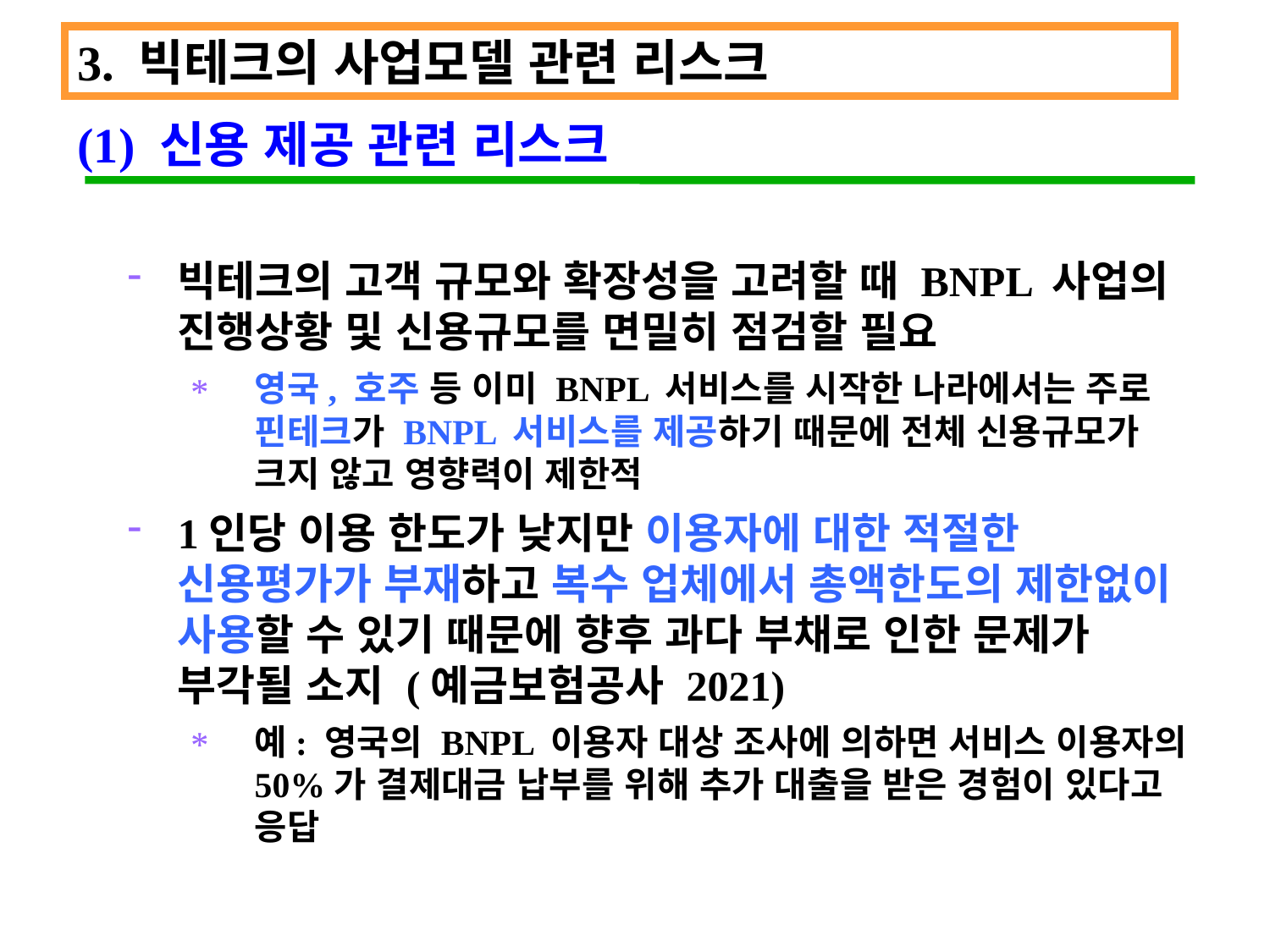

3. 빅테크의 사업모델 관련 리스크
(1) 신용 제공 관련 리스크

빅테크의 고객 규모와 확장성을 고려할 때 BNPL 사업의 진행상황 및 신용규모를 면밀히 점검할 필요
영국, 호주 등 이미 BNPL 서비스를 시작한 나라에서는 주로 핀테크가 BNPL 서비스를 제공하기 때문에 전체 신용규모가 크지 않고 영향력이 제한적
1인당 이용 한도가 낮지만 이용자에 대한 적절한 신용평가가 부재하고 복수 업체에서 총액한도의 제한없이 사용할 수 있기 때문에 향후 과다 부채로 인한 문제가 부각될 소지 (예금보험공사 2021)
예: 영국의 BNPL 이용자 대상 조사에 의하면 서비스 이용자의 50%가 결제대금 납부를 위해 추가 대출을 받은 경험이 있다고 응답